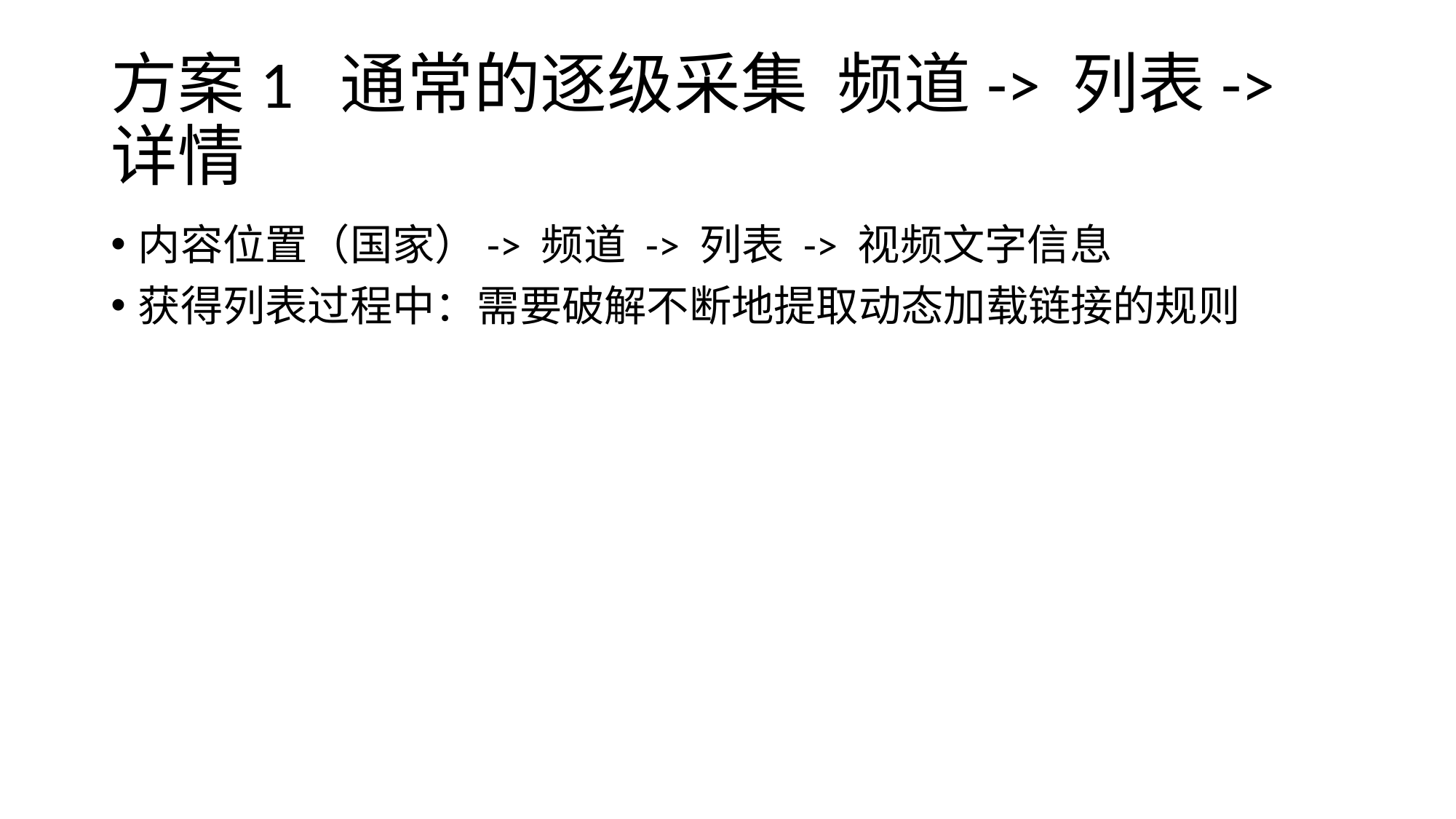

# 方案1  通常的逐级采集  频道-> 列表->详情
内容位置（国家）-> 频道 -> 列表 -> 视频文字信息
获得列表过程中：需要破解不断地提取动态加载链接的规则